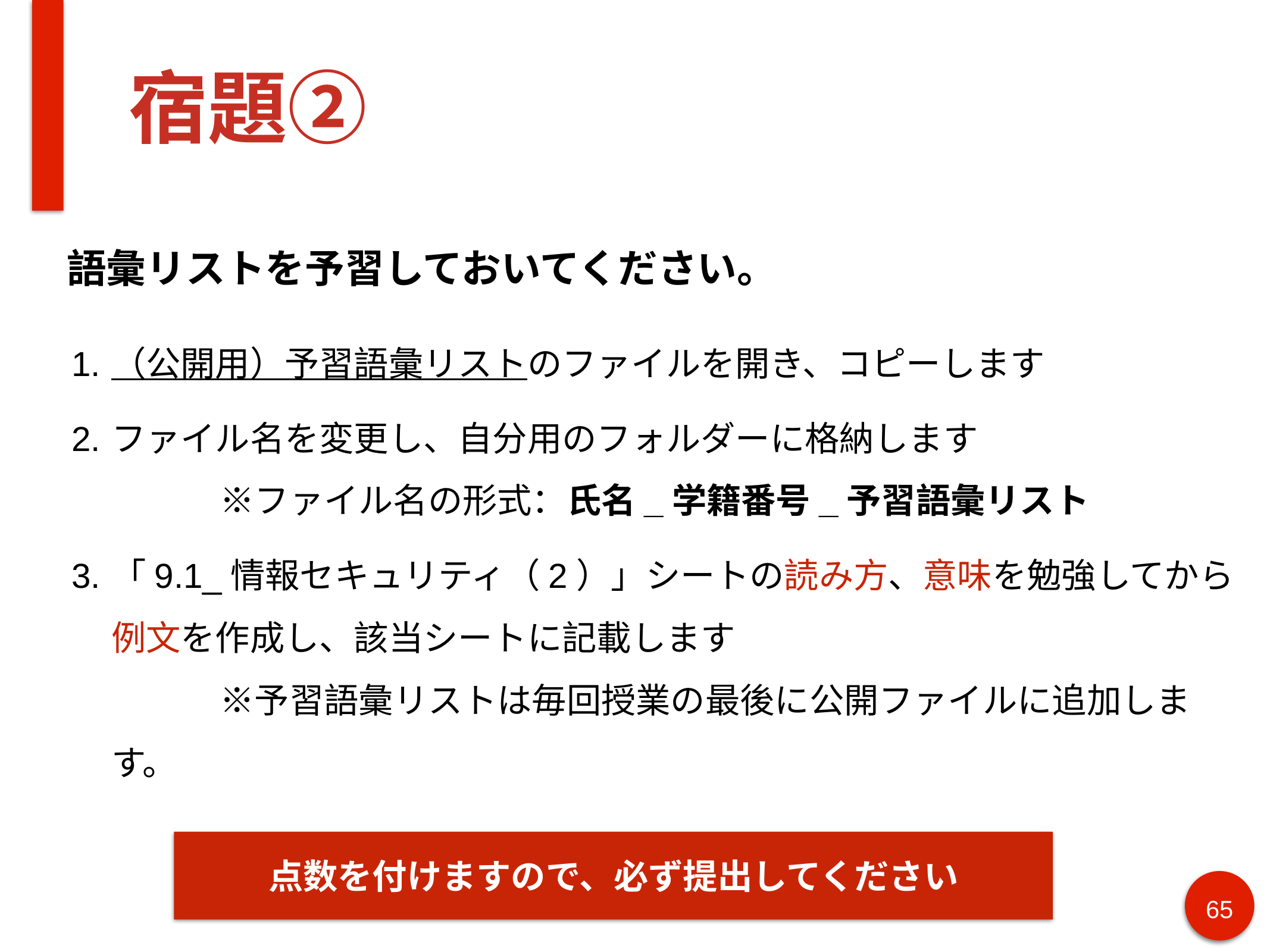

# 宿題②
語彙リストを予習しておいてください。
（公開用）予習語彙リストのファイルを開き、コピーします
ファイル名を変更し、自分用のフォルダーに格納します
	  ※ファイル名の形式：氏名_学籍番号_予習語彙リスト
「9.1_情報セキュリティ（2）」シートの読み方、意味を勉強してから
例文を作成し、該当シートに記載します
　	  ※予習語彙リストは毎回授業の最後に公開ファイルに追加します。
点数を付けますので、必ず提出してください
65